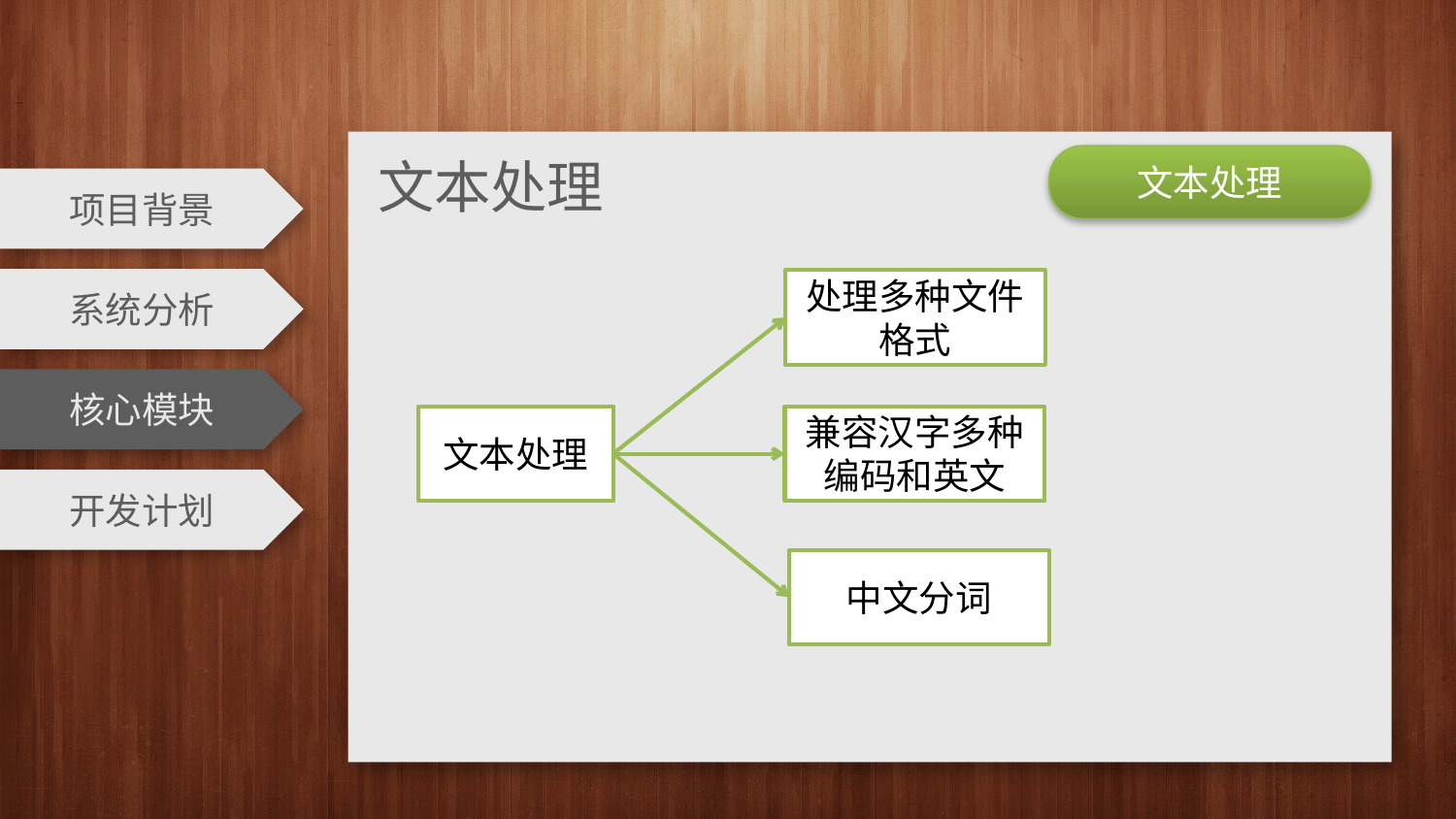

文本处理
文本处理
项目背景
系统分析
处理多种文件格式
核心模块
兼容汉字多种编码和英文
文本处理
开发计划
中文分词